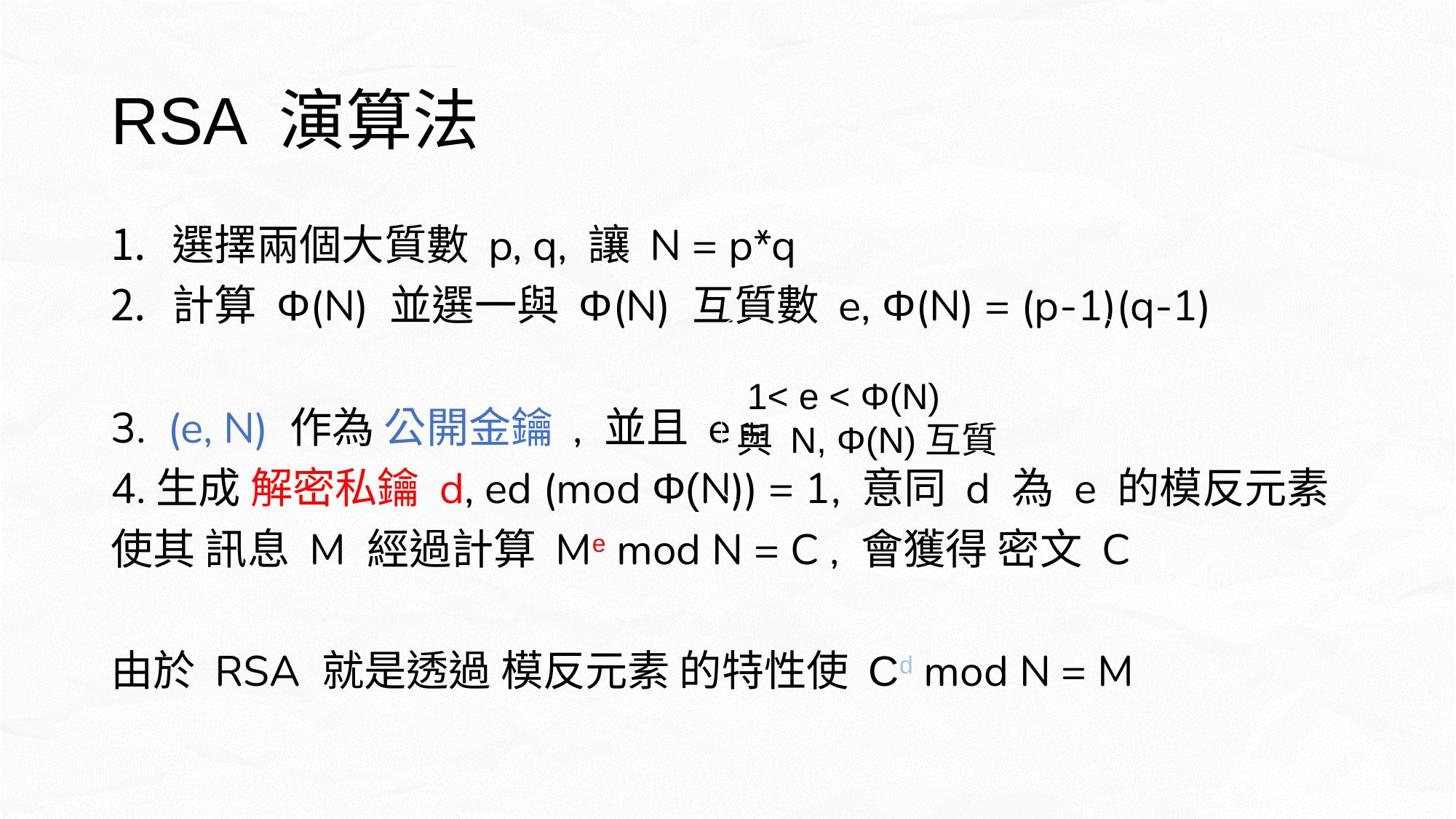

# RSA 演算法
選擇兩個大質數 p, q, 讓 N = p*q
計算 Φ(N) 並選一與 Φ(N) 互質數 e, Φ(N) = (p-1)(q-1)

3.  (e, N) 作為 公開金鑰 , 並且 e =
4.生成 解密私鑰 d, ed (mod Φ(N)) = 1, 意同 d 為 e 的模反元素
使其 訊息 M 經過計算 Me mod N = C , 會獲得 密文 C

由於 RSA 就是透過 模反元素 的特性使 Cd mod N = M

 1< e < Φ(N)
與 N, Φ(N)互質